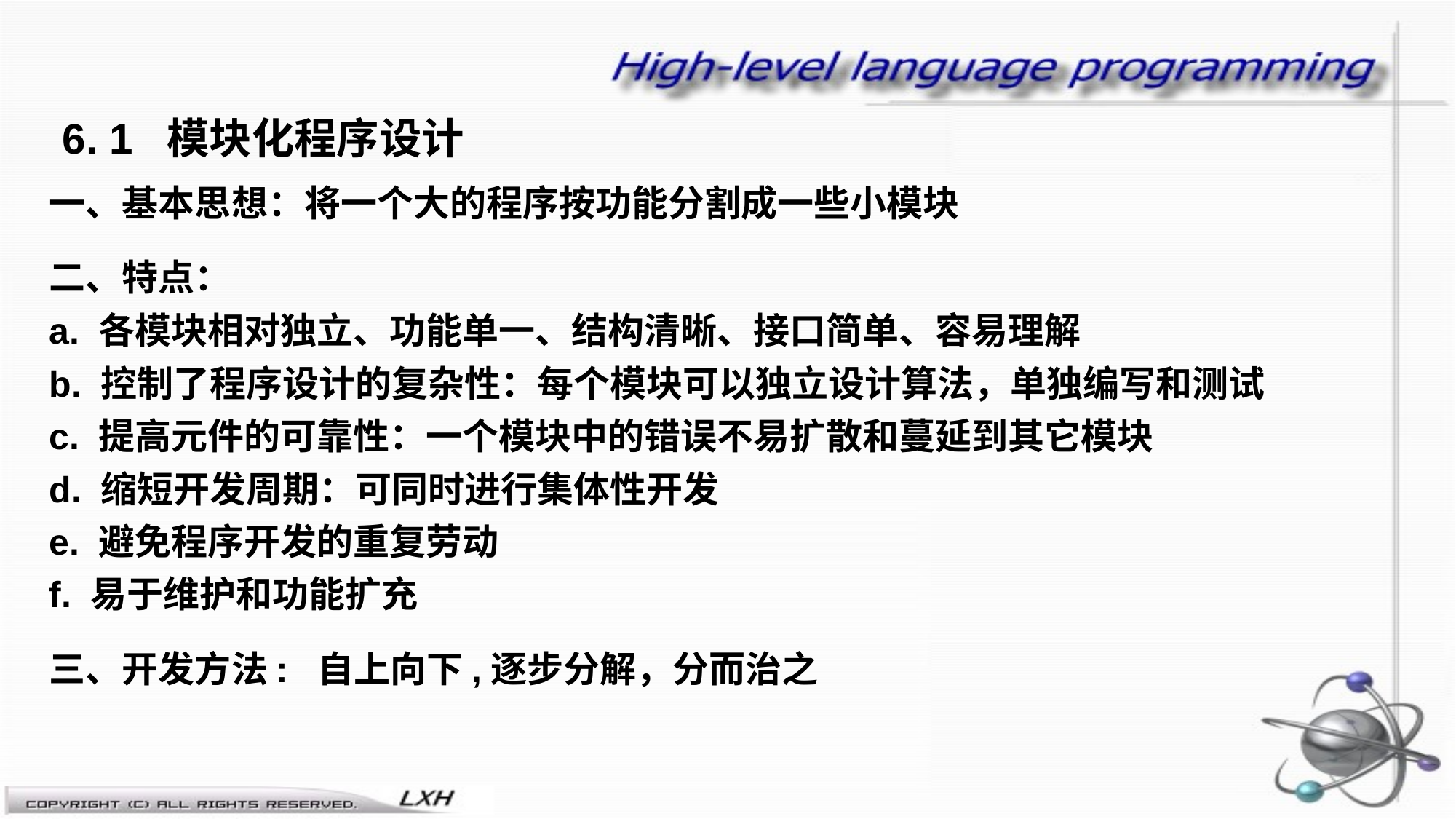

6. 1  模块化程序设计
一、基本思想：将一个大的程序按功能分割成一些小模块
二、特点：
a. 各模块相对独立、功能单一、结构清晰、接口简单、容易理解
b. 控制了程序设计的复杂性：每个模块可以独立设计算法，单独编写和测试
c. 提高元件的可靠性：一个模块中的错误不易扩散和蔓延到其它模块
d. 缩短开发周期：可同时进行集体性开发
e. 避免程序开发的重复劳动
f. 易于维护和功能扩充
三、开发方法:  自上向下,逐步分解，分而治之